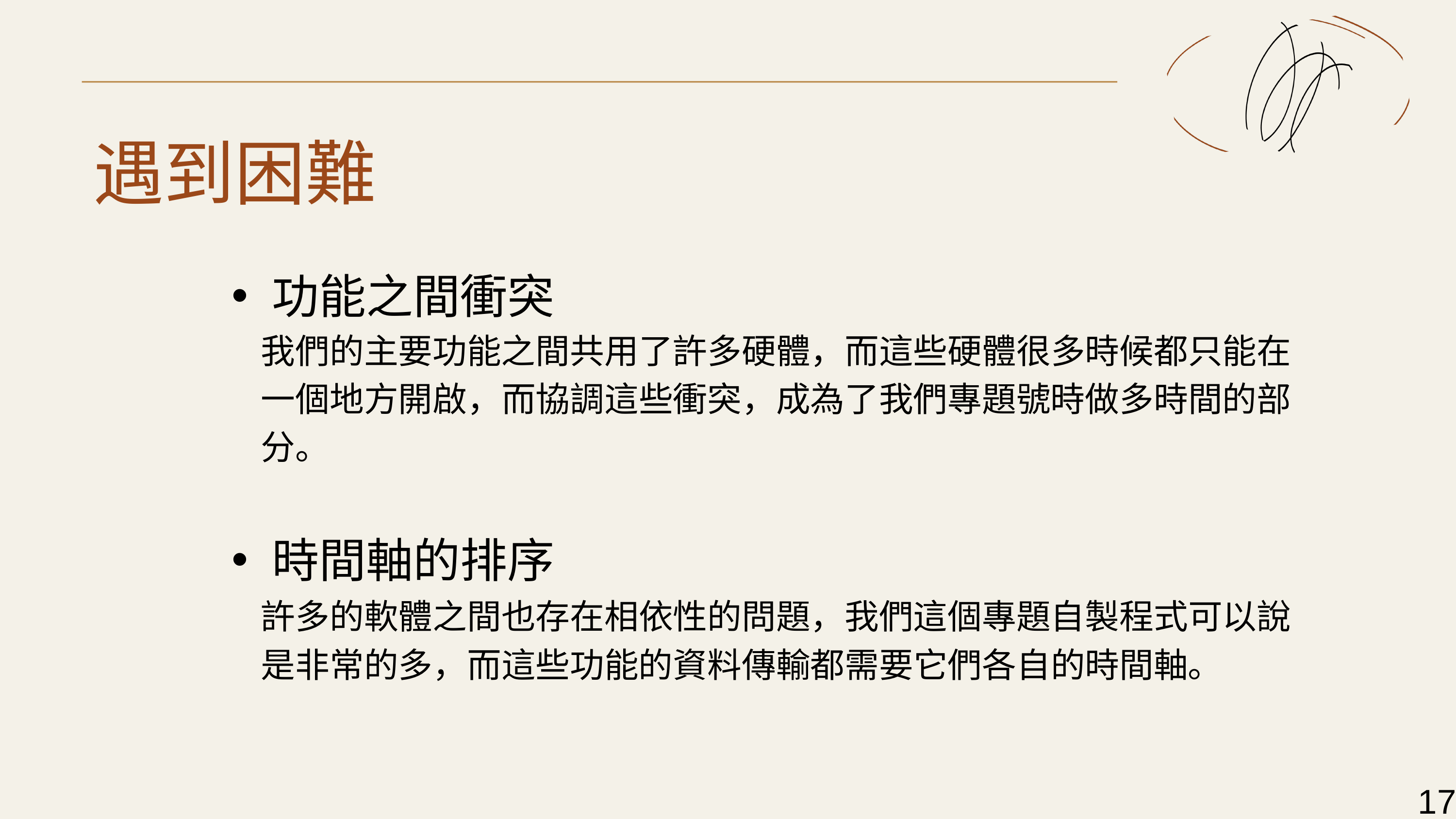

遇到困難
功能之間衝突

時間軸的排序
我們的主要功能之間共用了許多硬體，而這些硬體很多時候都只能在一個地方開啟，而協調這些衝突，成為了我們專題號時做多時間的部分。
許多的軟體之間也存在相依性的問題，我們這個專題自製程式可以說是非常的多，而這些功能的資料傳輸都需要它們各自的時間軸。
17